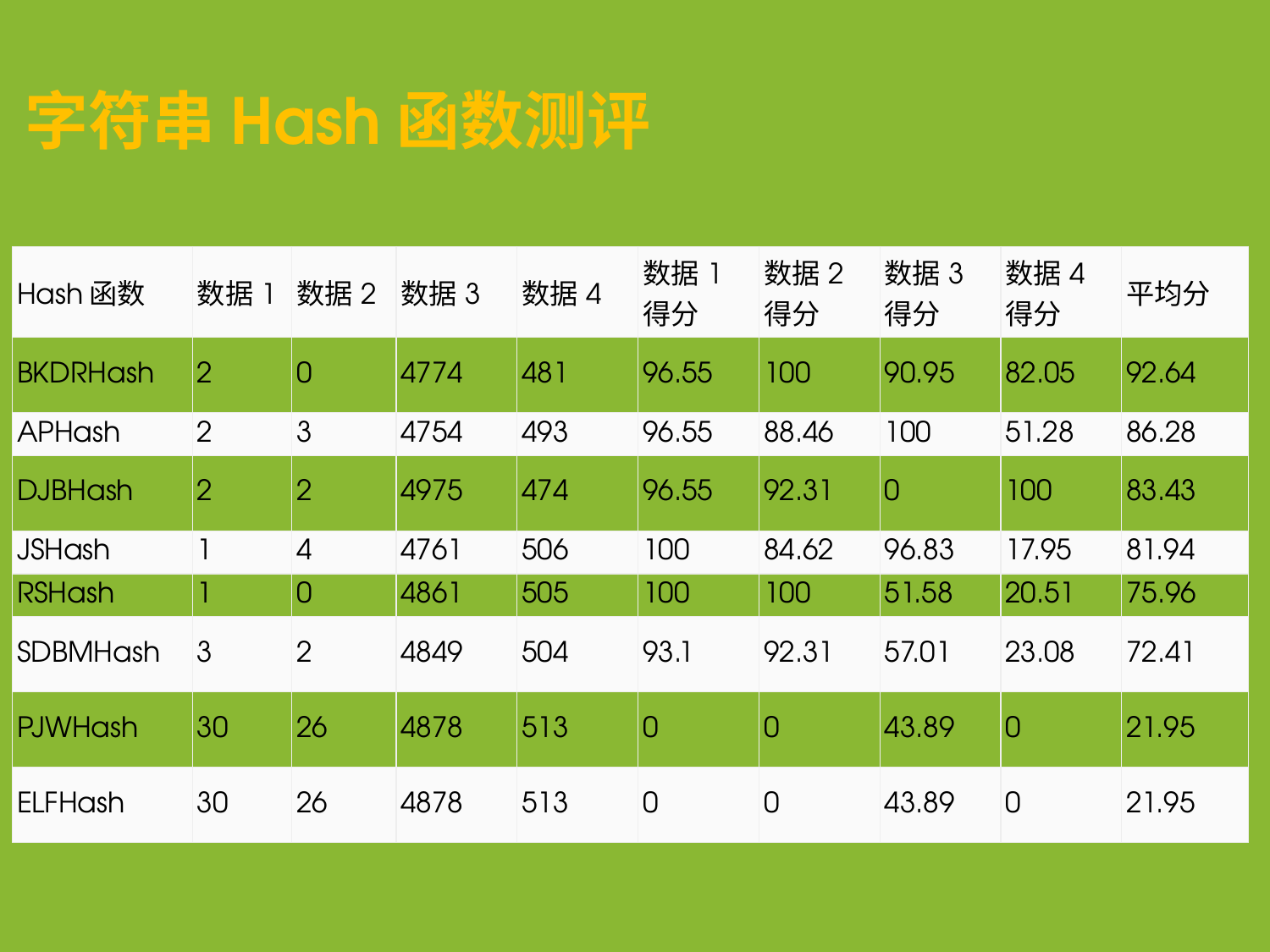

字符串Hash函数测评
| Hash函数 | 数据1 | 数据2 | 数据3 | 数据4 | 数据1得分 | 数据2得分 | 数据3得分 | 数据4得分 | 平均分 |
| --- | --- | --- | --- | --- | --- | --- | --- | --- | --- |
| BKDRHash | 2 | 0 | 4774 | 481 | 96.55 | 100 | 90.95 | 82.05 | 92.64 |
| APHash | 2 | 3 | 4754 | 493 | 96.55 | 88.46 | 100 | 51.28 | 86.28 |
| DJBHash | 2 | 2 | 4975 | 474 | 96.55 | 92.31 | 0 | 100 | 83.43 |
| JSHash | 1 | 4 | 4761 | 506 | 100 | 84.62 | 96.83 | 17.95 | 81.94 |
| RSHash | 1 | 0 | 4861 | 505 | 100 | 100 | 51.58 | 20.51 | 75.96 |
| SDBMHash | 3 | 2 | 4849 | 504 | 93.1 | 92.31 | 57.01 | 23.08 | 72.41 |
| PJWHash | 30 | 26 | 4878 | 513 | 0 | 0 | 43.89 | 0 | 21.95 |
| ELFHash | 30 | 26 | 4878 | 513 | 0 | 0 | 43.89 | 0 | 21.95 |